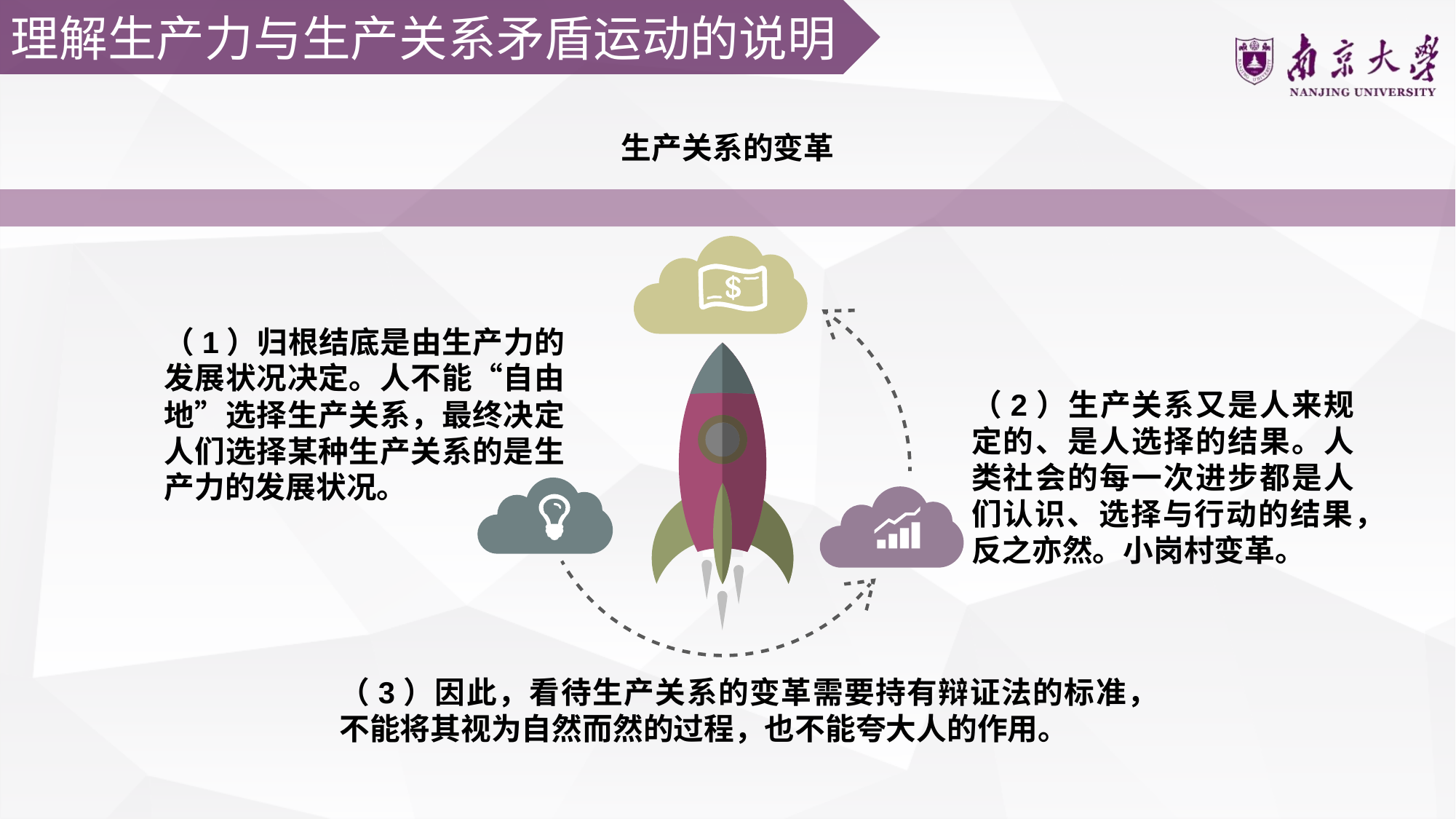

理解生产力与生产关系矛盾运动的说明
生产关系的变革

（1）归根结底是由生产力的发展状况决定。人不能“自由地”选择生产关系，最终决定人们选择某种生产关系的是生产力的发展状况。

（2）生产关系又是人来规定的、是人选择的结果。人类社会的每一次进步都是人们认识、选择与行动的结果，反之亦然。小岗村变革。

（3）因此，看待生产关系的变革需要持有辩证法的标准，不能将其视为自然而然的过程，也不能夸大人的作用。